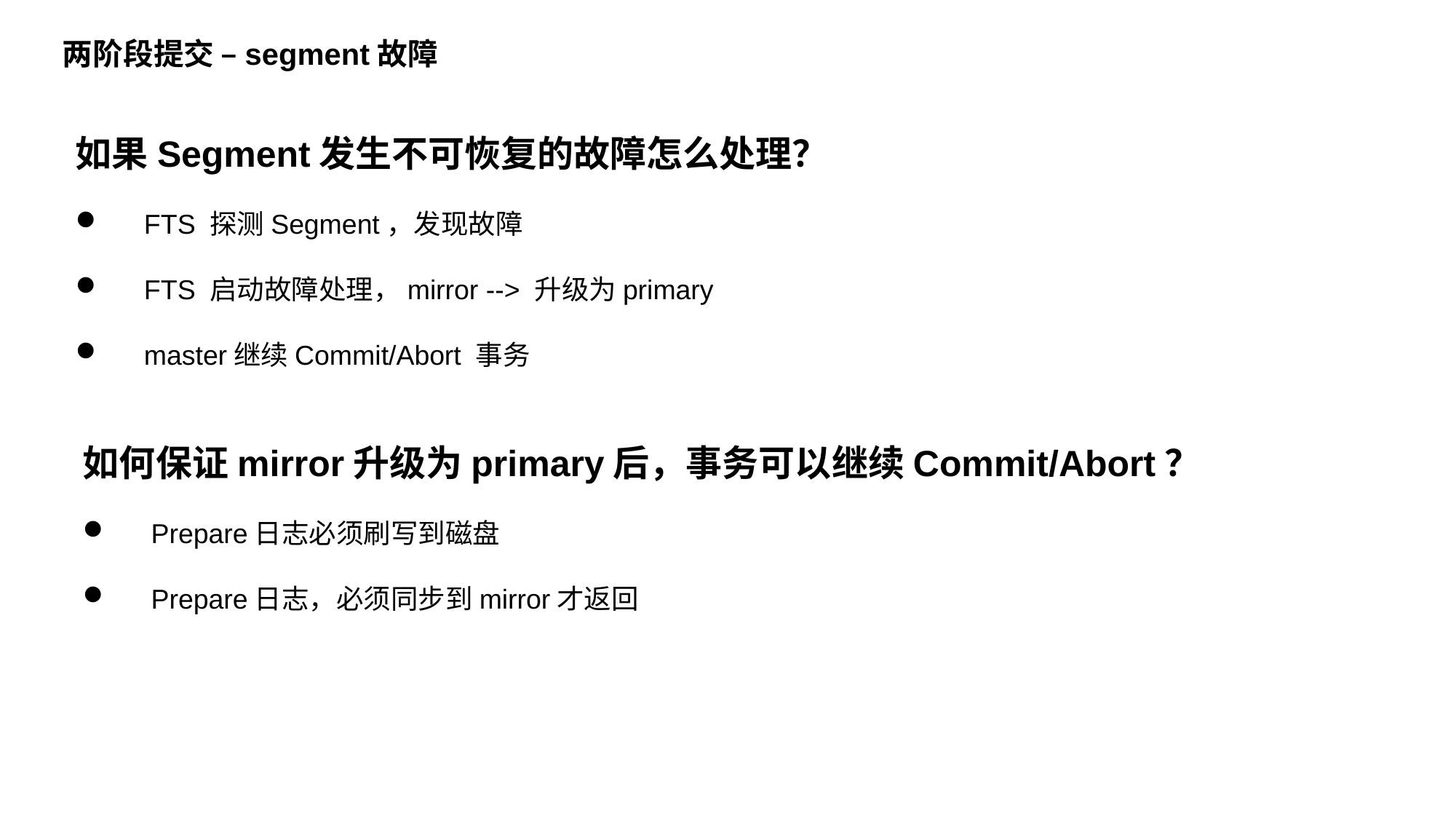

两阶段提交 –segment故障
如果Segment发生不可恢复的故障怎么处理？
FTS 探测Segment，发现故障
FTS 启动故障处理，mirror --> 升级为primary
master继续Commit/Abort 事务
如何保证mirror升级为primary后，事务可以继续Commit/Abort？
Prepare日志必须刷写到磁盘
Prepare日志，必须同步到mirror才返回